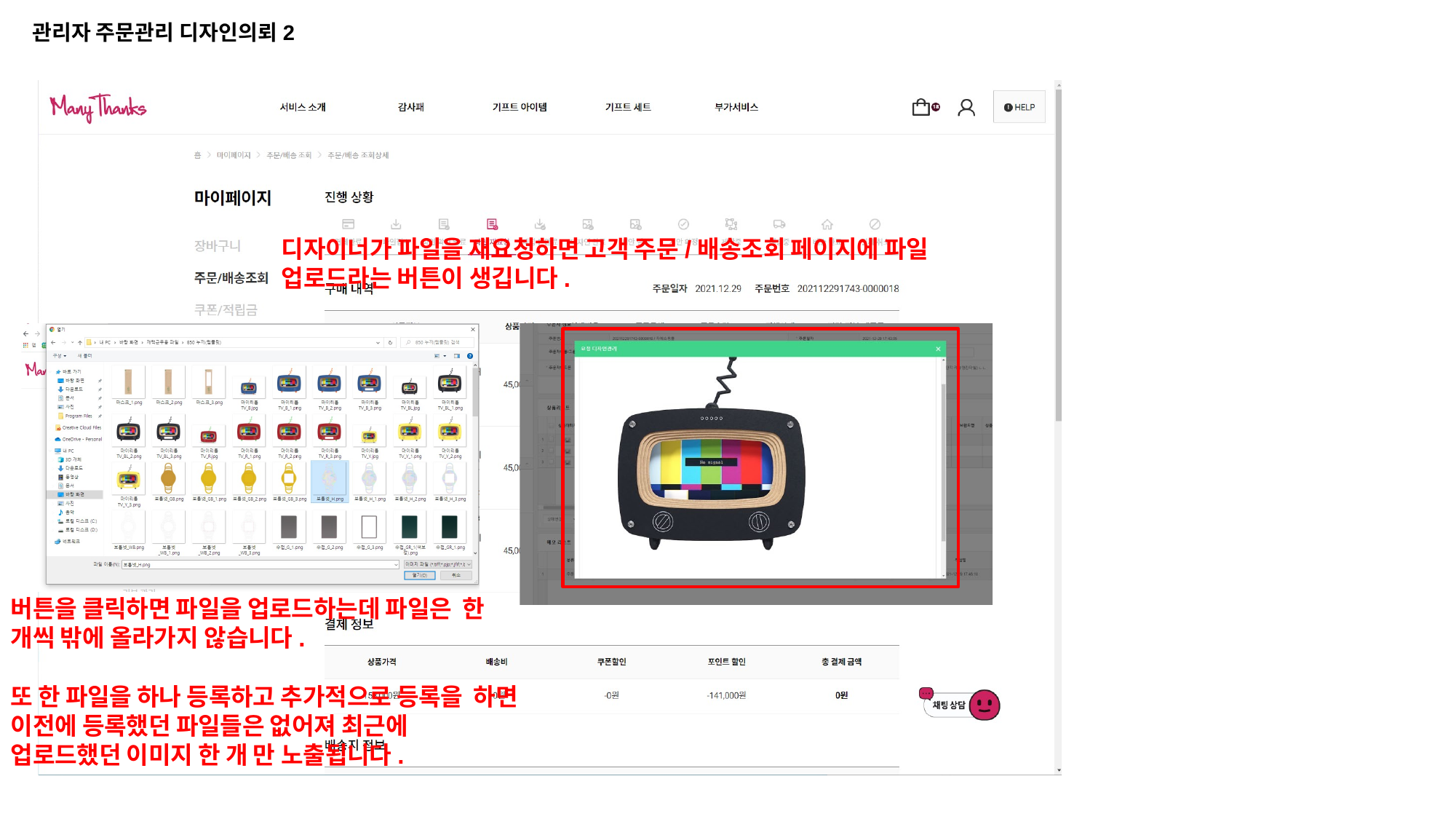

관리자 주문관리 디자인의뢰2

디자이너가 파일을 재요청하면 고객 주문/배송조회 페이지에 파일  업로드라는 버튼이 생깁니다.

버튼을 클릭하면 파일을 업로드하는데 파일은  한 개씩 밖에 올라가지 않습니다.

또 한 파일을 하나 등록하고 추가적으로 등록을  하면 이전에 등록했던 파일들은 없어져 최근에  업로드했던 이미지 한 개 만 노출됩니다.